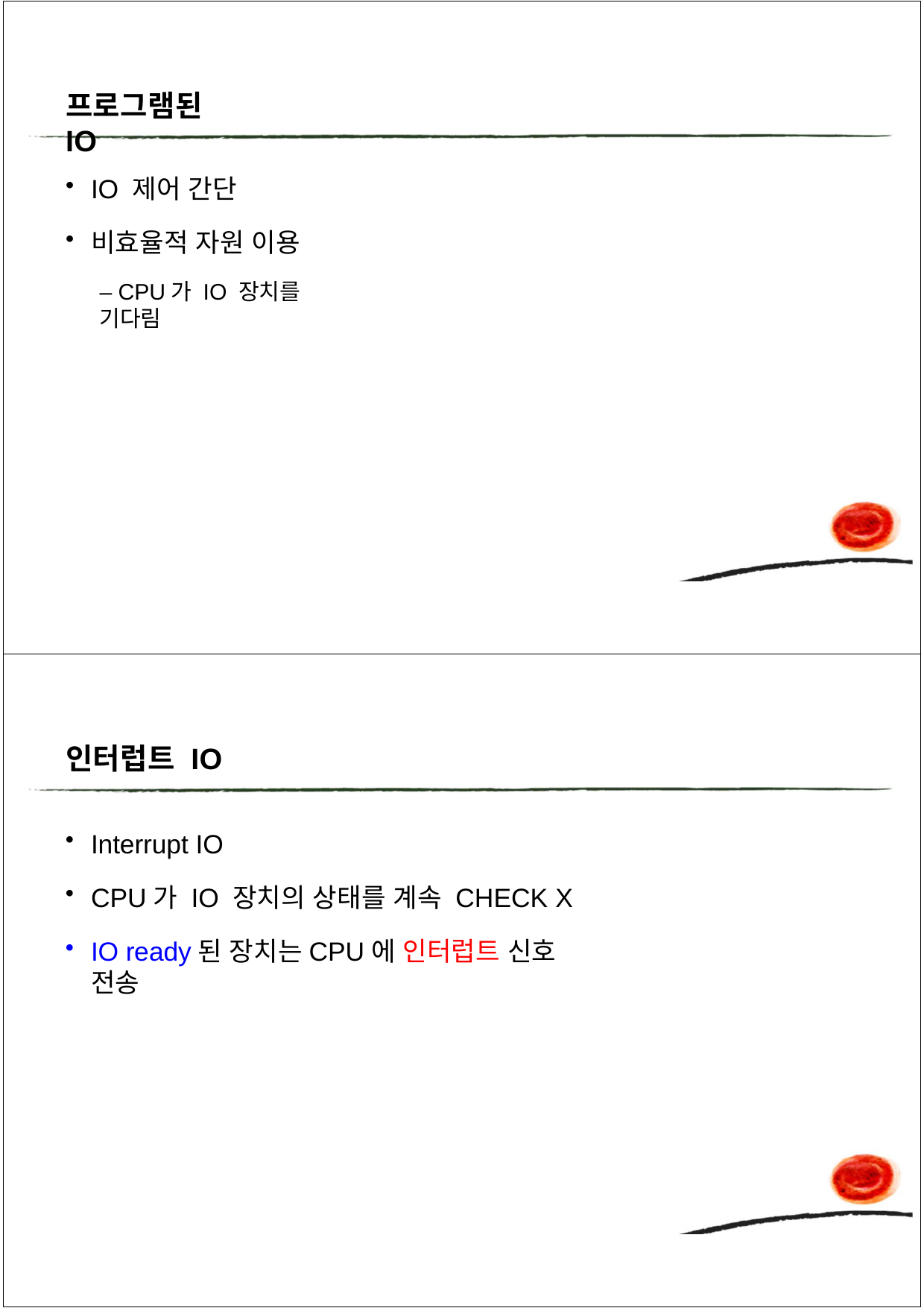

프로그램된 IO
17
IO 제어 간단
비효율적 자원 이용
– CPU가 IO 장치를 기다림

인터럽트 IO

Interrupt IO
CPU가 IO 장치의 상태를 계속 CHECK X
IO ready된 장치는CPU에 인터럽트 신호 전송